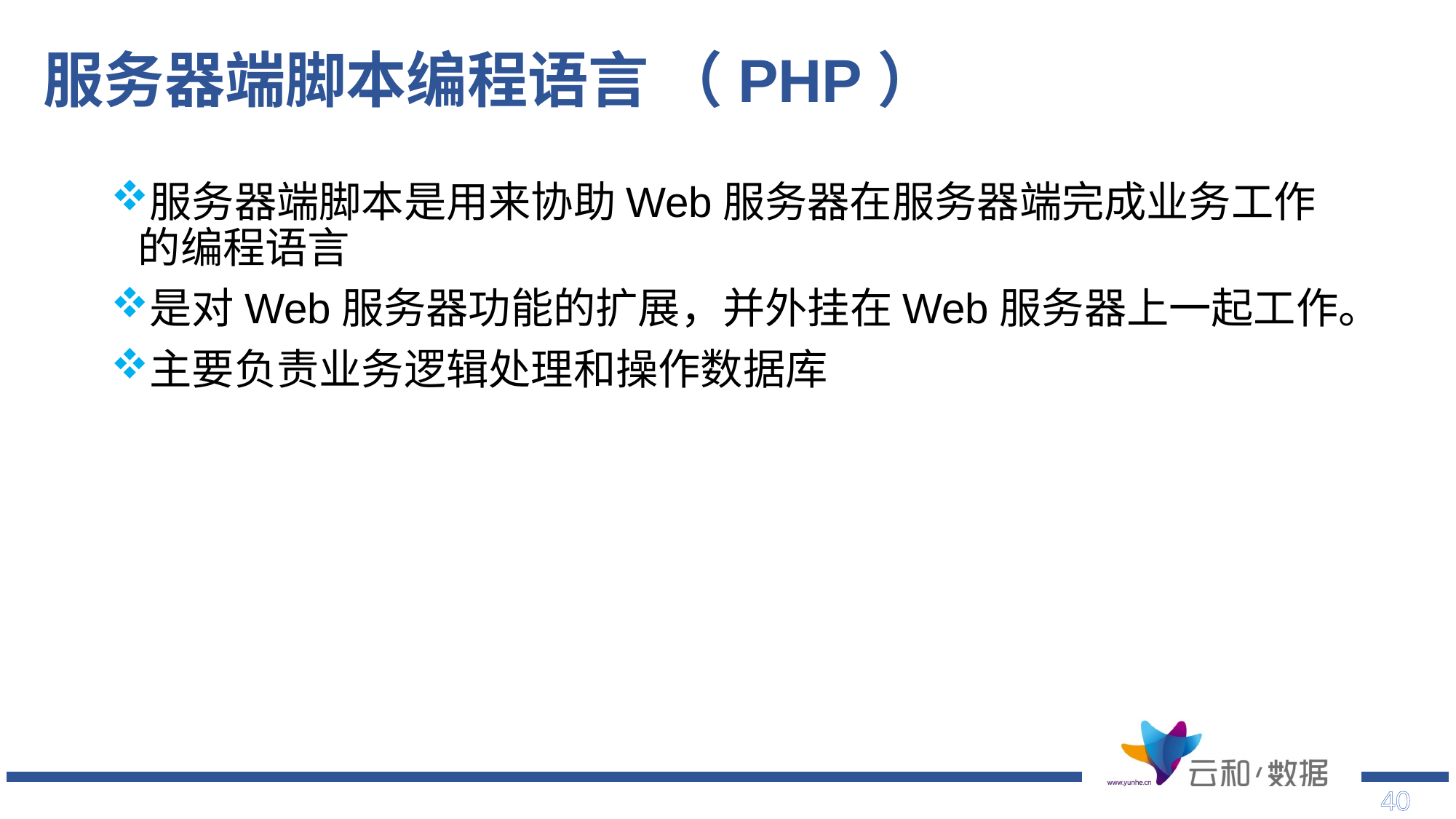

# 服务器端脚本编程语言 （PHP）
服务器端脚本是用来协助Web服务器在服务器端完成业务工作的编程语言
是对Web服务器功能的扩展，并外挂在Web服务器上一起工作。
主要负责业务逻辑处理和操作数据库